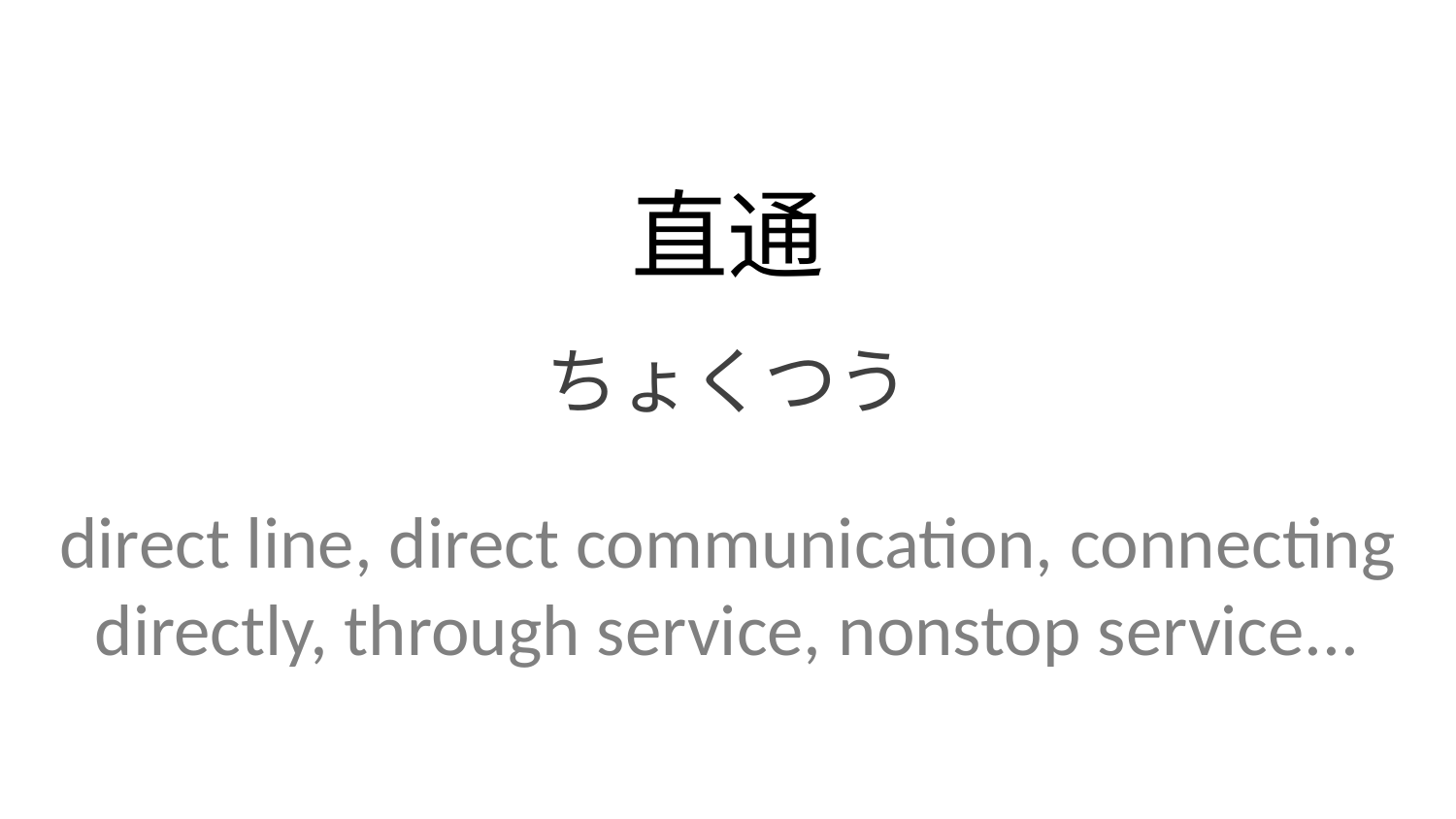

直通

ちょくつう
direct line, direct communication, connecting directly, through service, nonstop service...